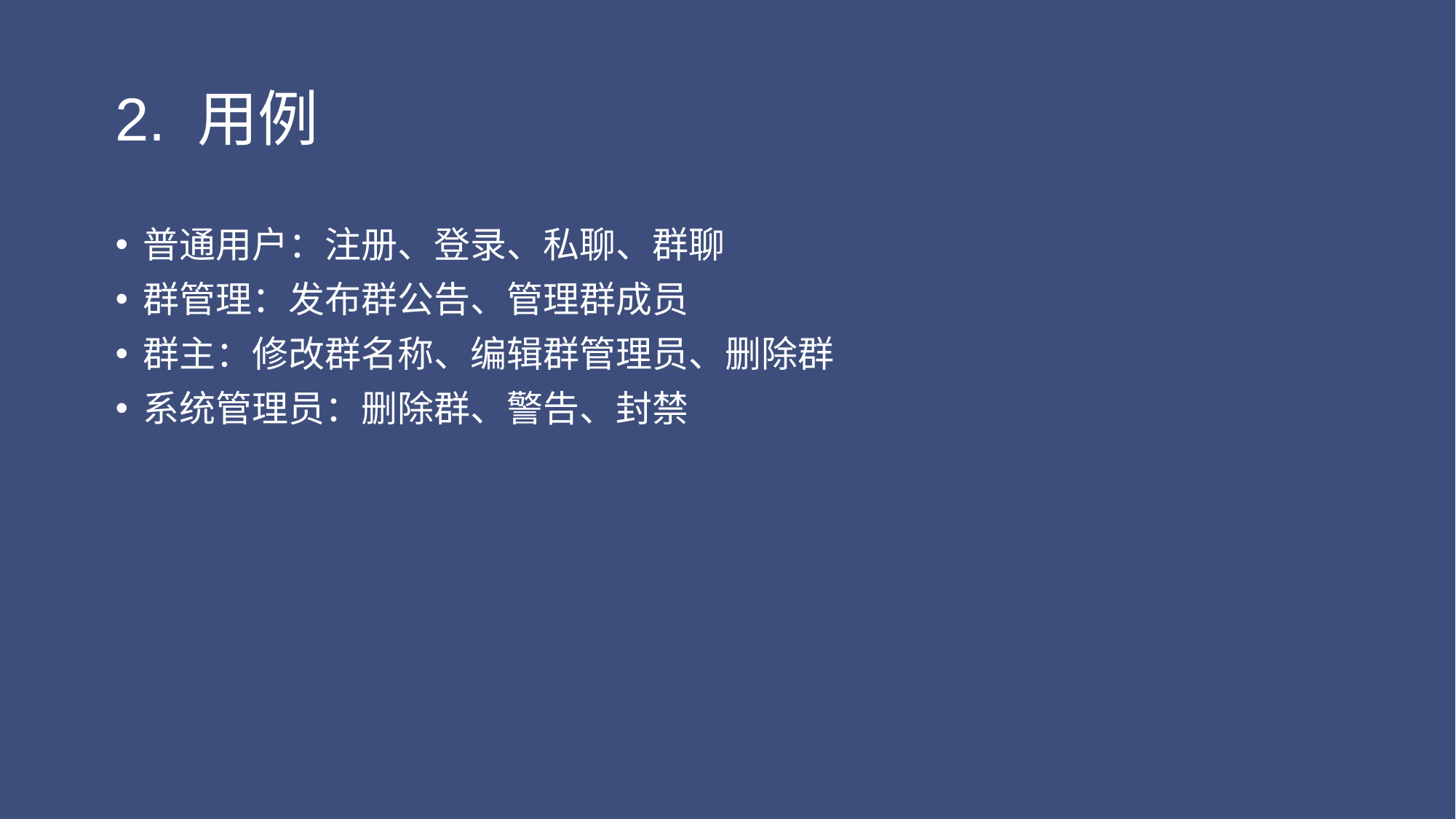

# 2. 用例
普通用户：注册、登录、私聊、群聊
群管理：发布群公告、管理群成员
群主：修改群名称、编辑群管理员、删除群
系统管理员：删除群、警告、封禁